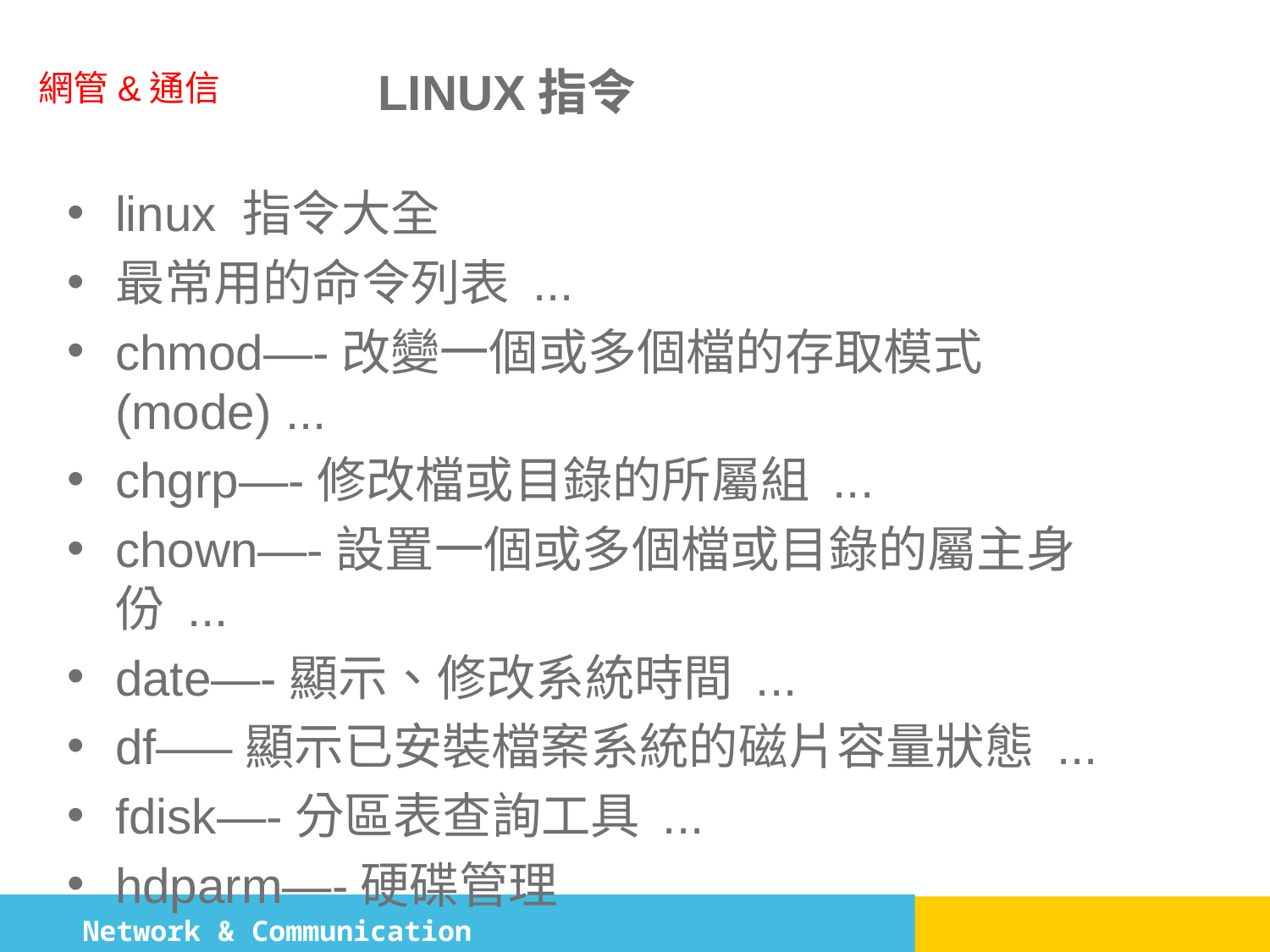

# LINUX指令
linux 指令大全
最常用的命令列表 ...
chmod—-改變一個或多個檔的存取模式(mode) ...
chgrp—-修改檔或目錄的所屬組 ...
chown—-設置一個或多個檔或目錄的屬主身份 ...
date—-顯示、修改系統時間 ...
df—–顯示已安裝檔案系統的磁片容量狀態 ...
fdisk—-分區表查詢工具 ...
hdparm—-硬碟管理